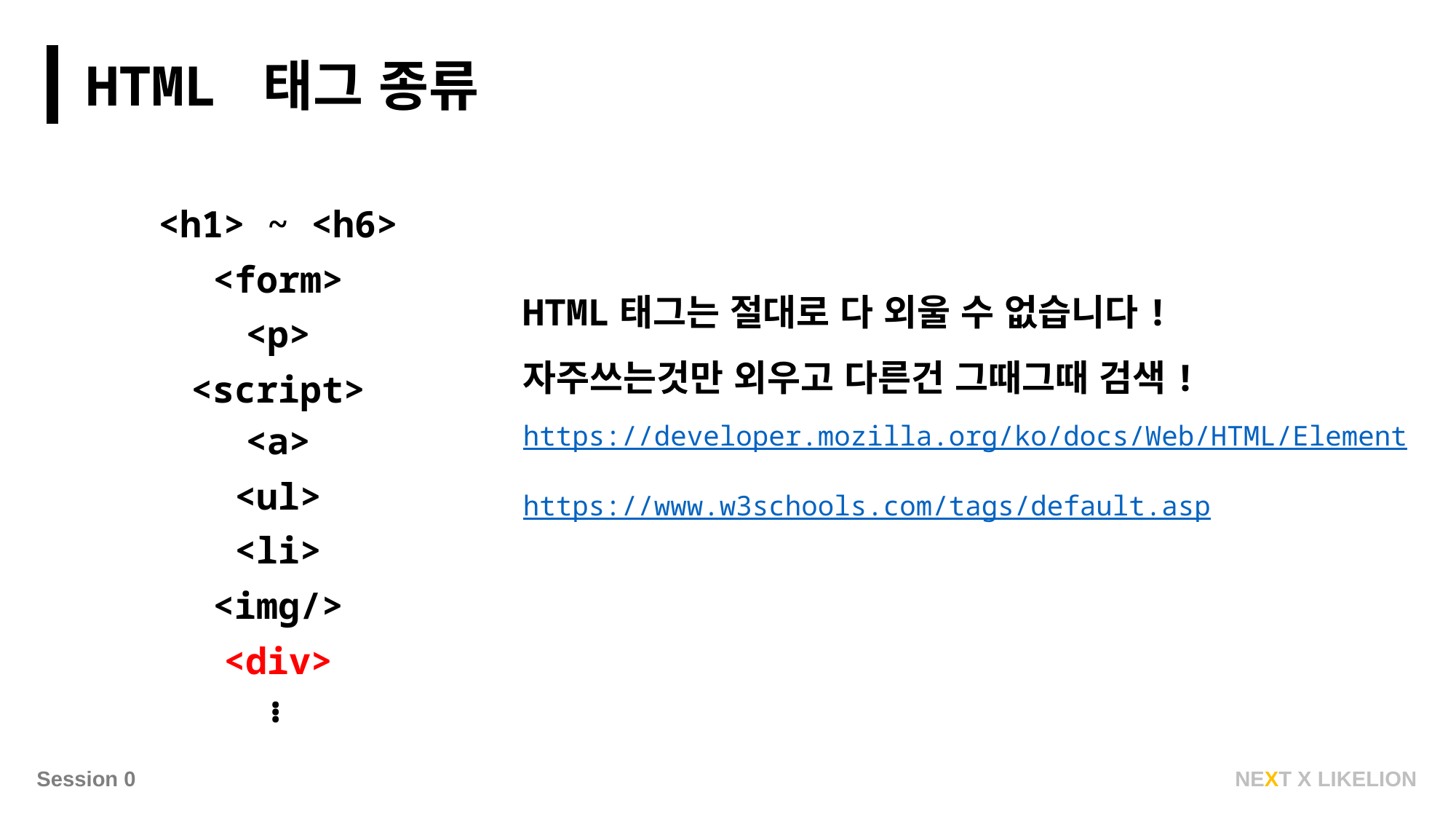

HTML 태그 종류
<h1> ~ <h6>
<form>
HTML태그는 절대로 다 외울 수 없습니다!
자주쓰는것만 외우고 다른건 그때그때 검색!

https://developer.mozilla.org/ko/docs/Web/HTML/Element

https://www.w3schools.com/tags/default.asp

<p>
<script>
<a>
<ul>
<li>
<img/>
<div>
…
NEXT X LIKELION
Session 0